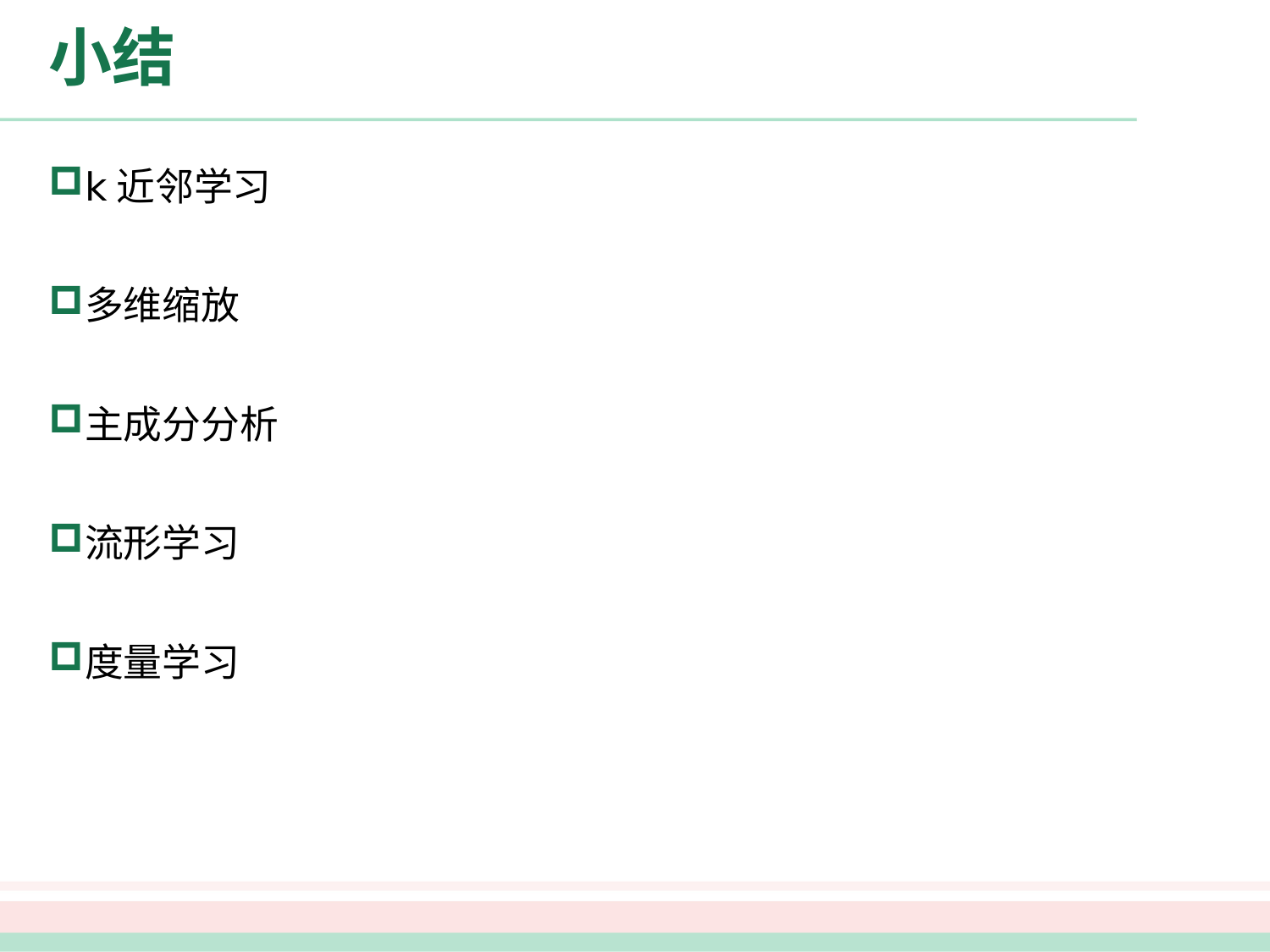

# 小结
k近邻学习

多维缩放

主成分分析

流形学习

度量学习